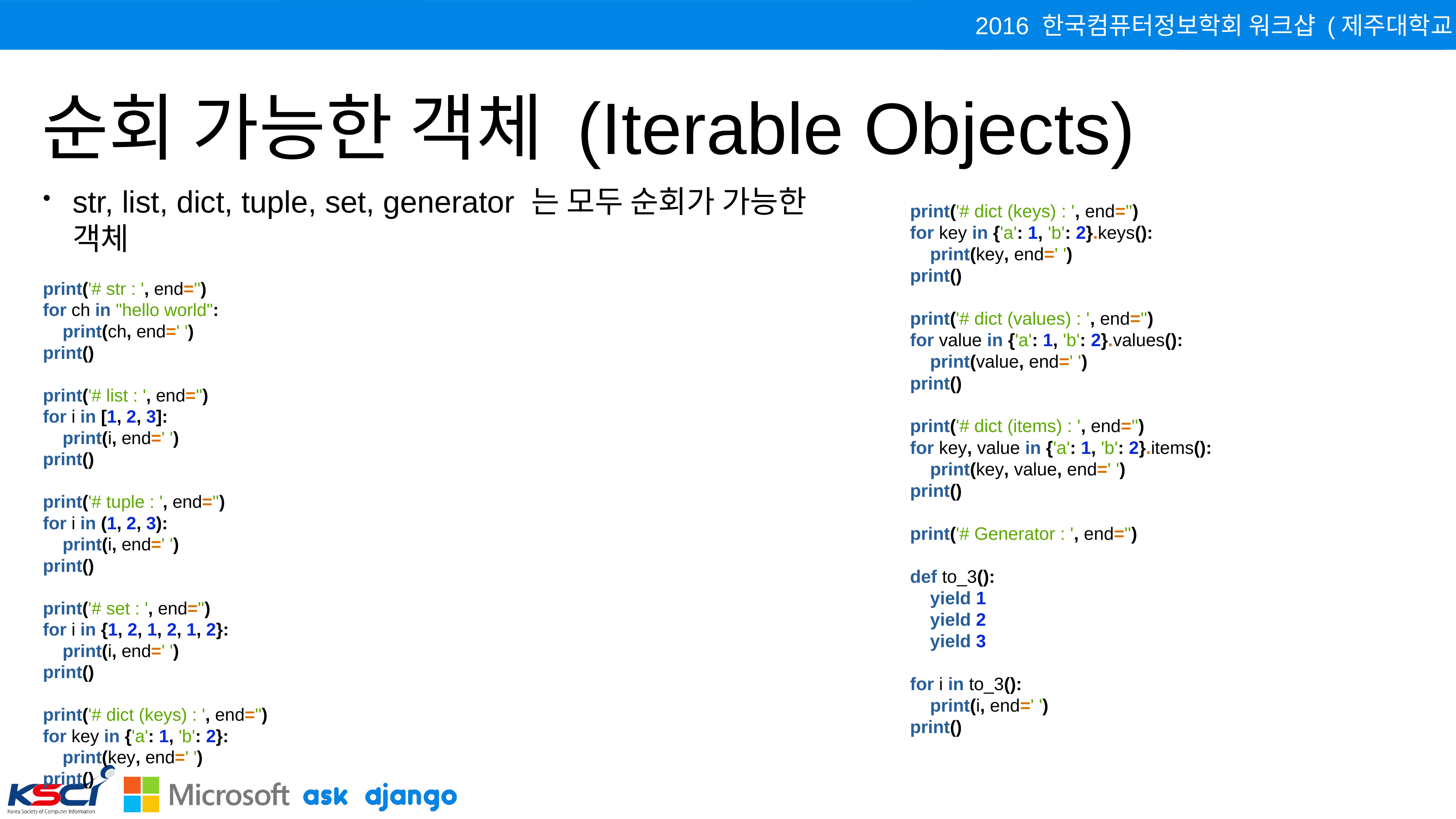

# 순회 가능한 객체 (Iterable Objects)
str, list, dict, tuple, set, generator 는 모두 순회가 가능한 객체
print('# str : ', end='')
for ch in "hello world":
    print(ch, end=' ')
print()

print('# list : ', end='')
for i in [1, 2, 3]:
    print(i, end=' ')
print()

print('# tuple : ', end='')
for i in (1, 2, 3):
    print(i, end=' ')
print()

print('# set : ', end='')
for i in {1, 2, 1, 2, 1, 2}:
    print(i, end=' ')
print()

print('# dict (keys) : ', end='')
for key in {'a': 1, 'b': 2}:
    print(key, end=' ')
print()
print('# dict (keys) : ', end='')
for key in {'a': 1, 'b': 2}.keys():
    print(key, end=' ')
print()

print('# dict (values) : ', end='')
for value in {'a': 1, 'b': 2}.values():
    print(value, end=' ')
print()

print('# dict (items) : ', end='')
for key, value in {'a': 1, 'b': 2}.items():
    print(key, value, end=' ')
print()

print('# Generator : ', end='')

def to_3():
    yield 1
    yield 2
    yield 3

for i in to_3():
    print(i, end=' ')
print()